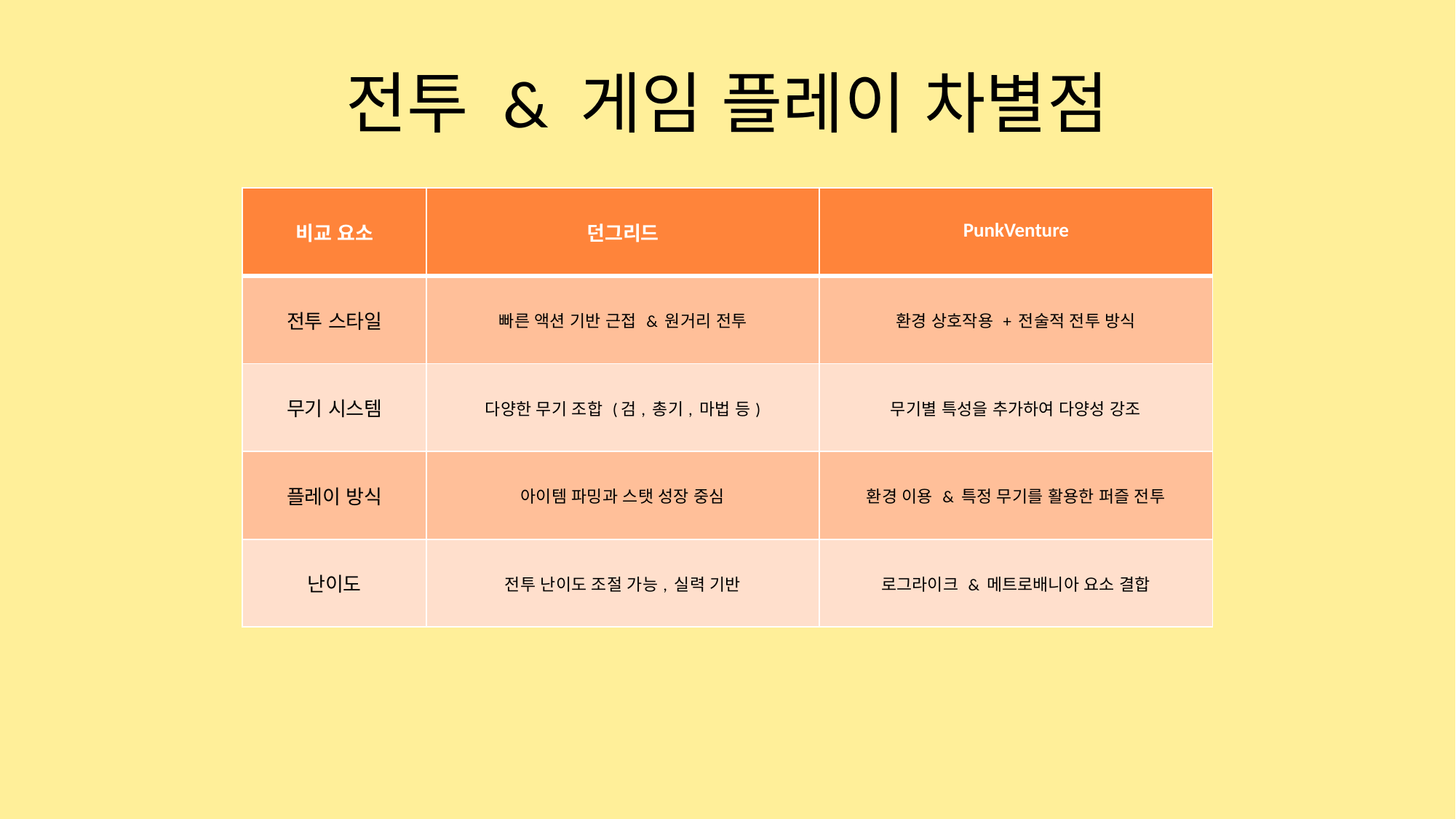

# 전투 & 게임 플레이 차별점
| 비교 요소 | 던그리드 | PunkVenture |
| --- | --- | --- |
| 전투 스타일 | 빠른 액션 기반 근접 & 원거리 전투 | 환경 상호작용 + 전술적 전투 방식 |
| 무기 시스템 | 다양한 무기 조합 (검, 총기, 마법 등) | 무기별 특성을 추가하여 다양성 강조 |
| 플레이 방식 | 아이템 파밍과 스탯 성장 중심 | 환경 이용 & 특정 무기를 활용한 퍼즐 전투 |
| 난이도 | 전투 난이도 조절 가능, 실력 기반 | 로그라이크 & 메트로배니아 요소 결합 |